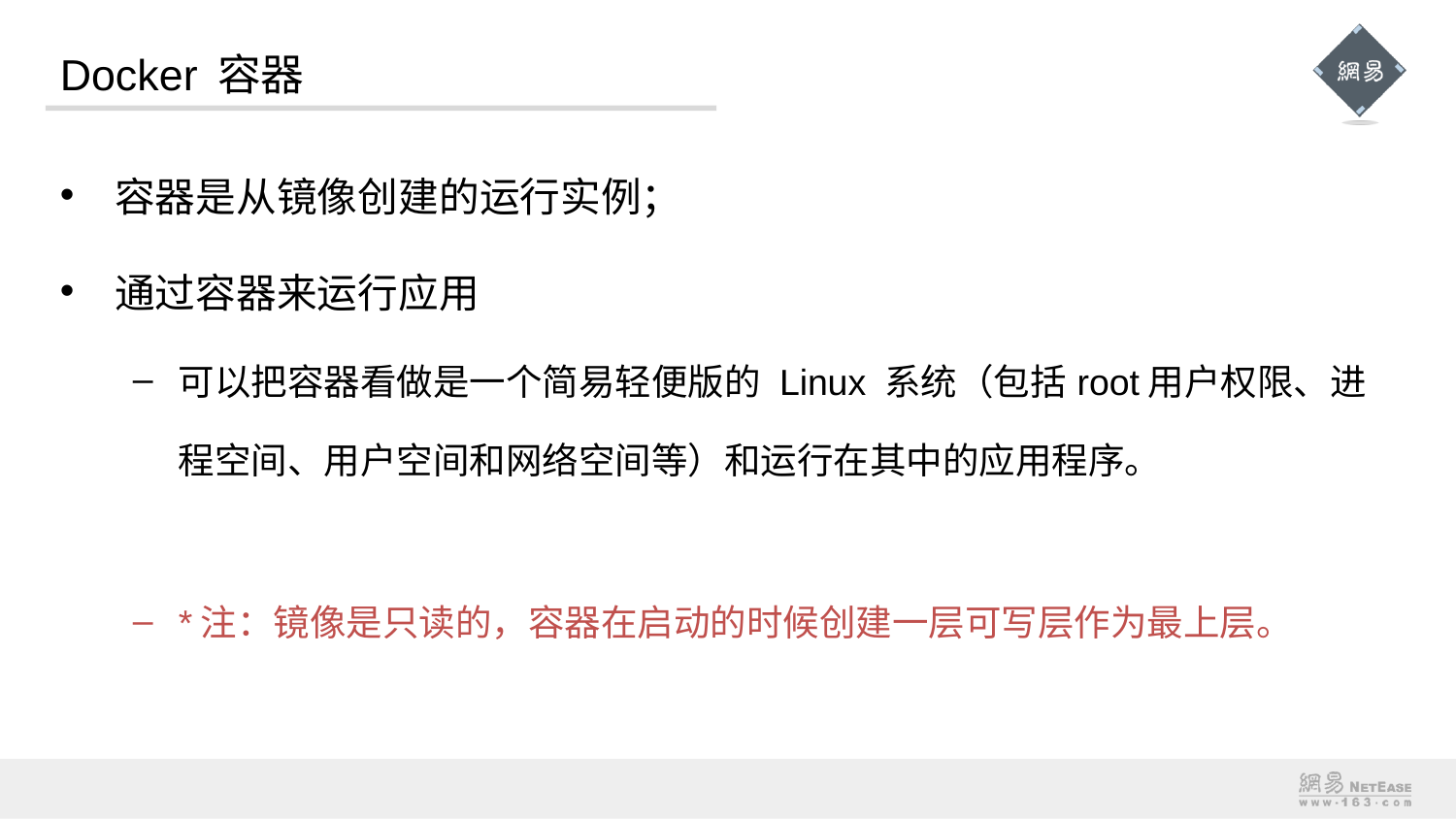

# Docker 容器
容器是从镜像创建的运行实例；
通过容器来运行应用
可以把容器看做是一个简易轻便版的 Linux 系统（包括root用户权限、进程空间、用户空间和网络空间等）和运行在其中的应用程序。

*注：镜像是只读的，容器在启动的时候创建一层可写层作为最上层。